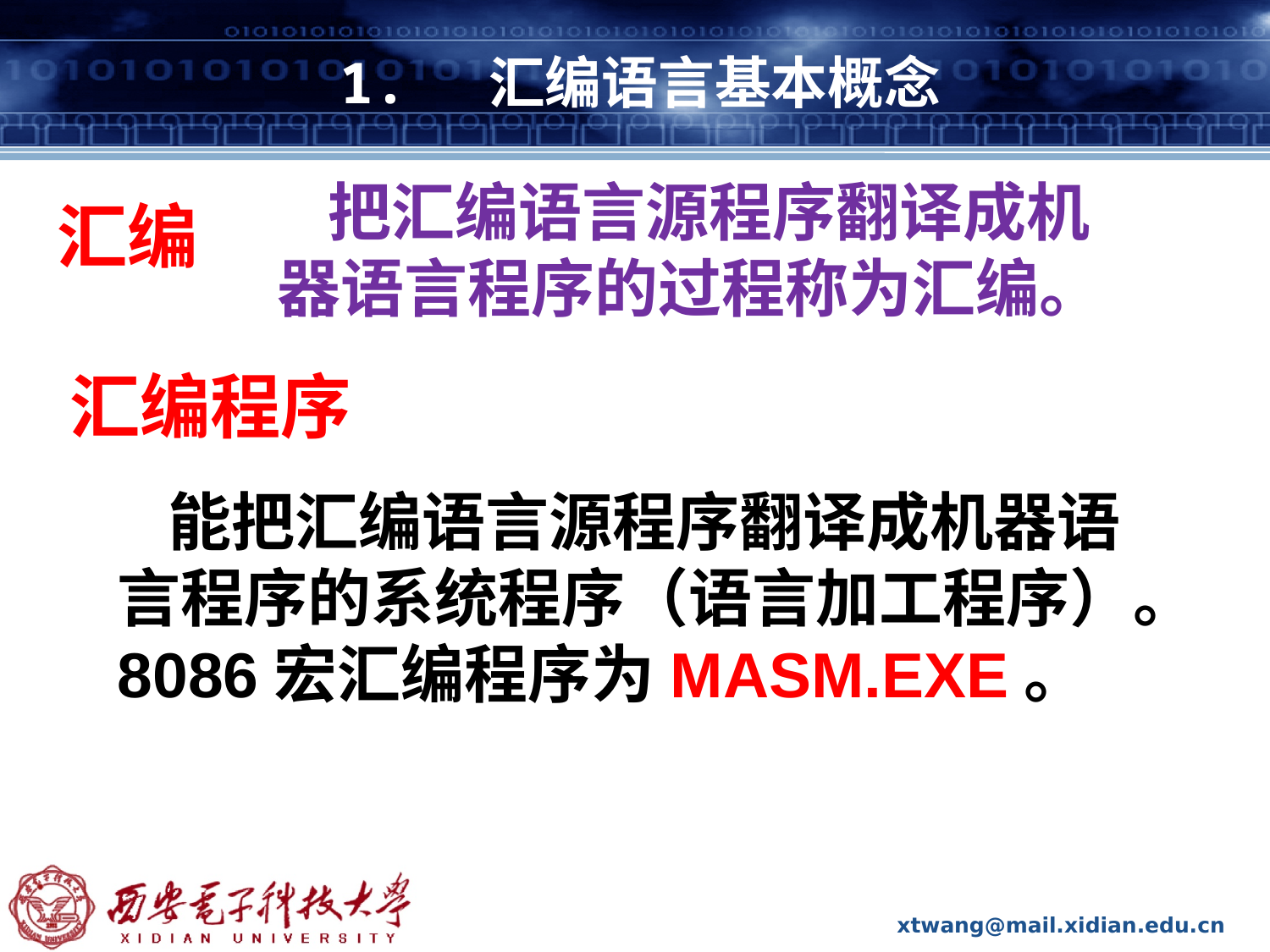

# 1.  汇编语言基本概念
      把汇编语言源程序翻译成机器语言程序的过程称为汇编。
汇编
汇编程序
      能把汇编语言源程序翻译成机器语言程序的系统程序（语言加工程序）。8086宏汇编程序为MASM.EXE。